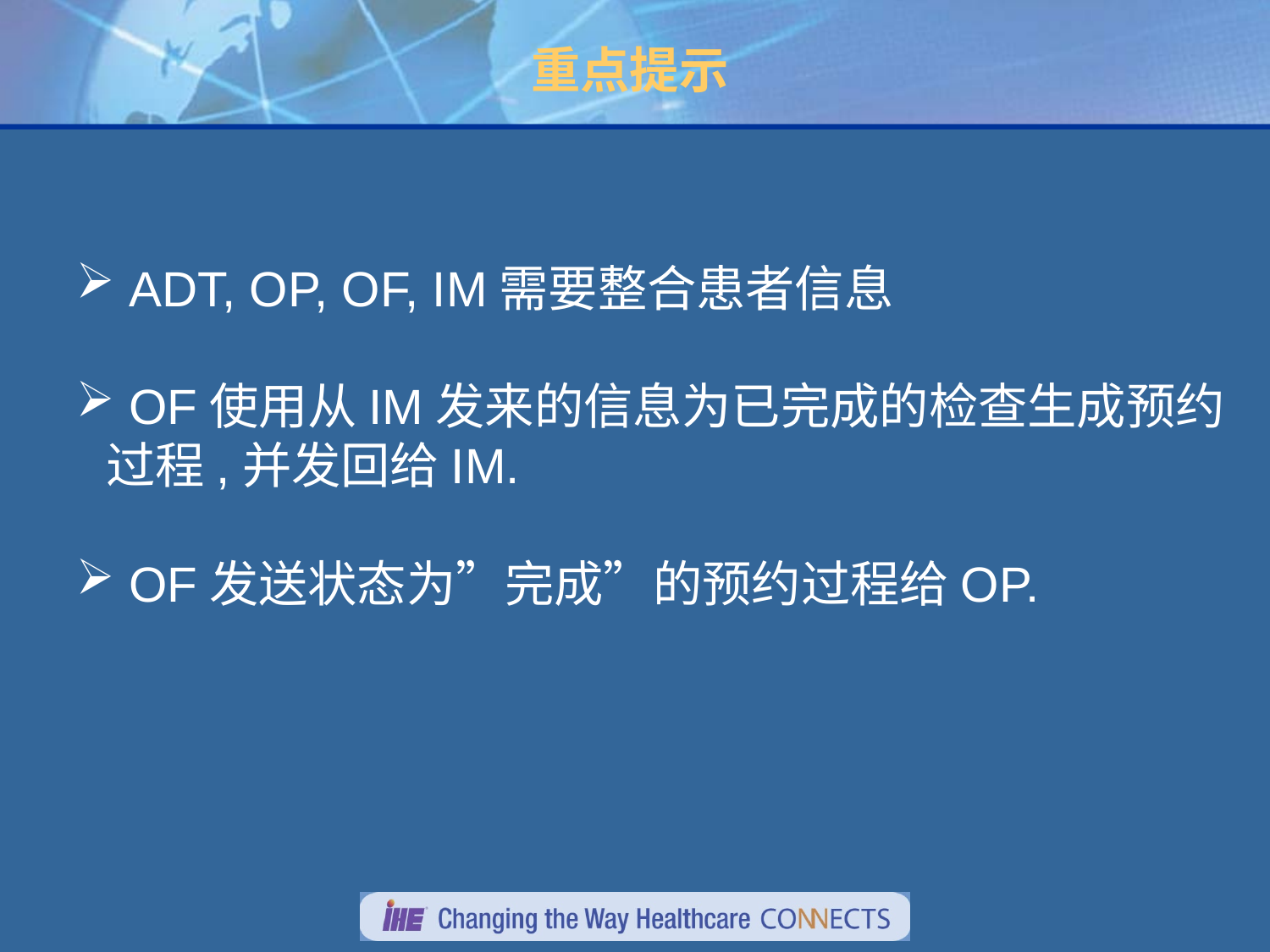

# 重点提示
 ADT, OP, OF, IM需要整合患者信息

 OF使用从IM发来的信息为已完成的检查生成预约过程,并发回给IM.

 OF发送状态为”完成”的预约过程给OP.